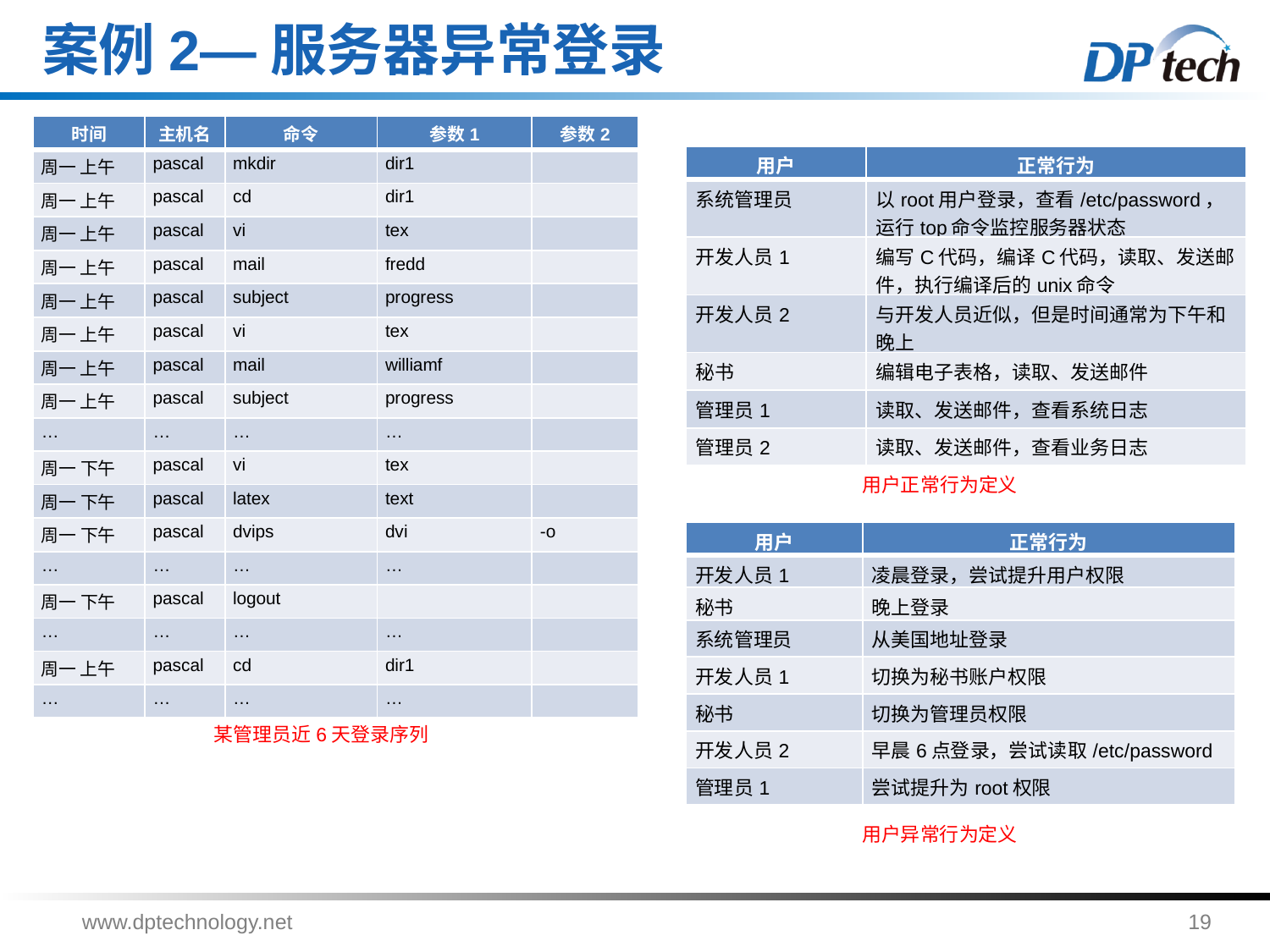

案例2—服务器异常登录
| 时间 | 主机名 | 命令 | 参数1 | 参数2 |
| --- | --- | --- | --- | --- |
| 周一 上午 | pascal | mkdir | dir1 |  |
| 周一 上午 | pascal | cd | dir1 |  |
| 周一 上午 | pascal | vi | tex |  |
| 周一 上午 | pascal | mail | fredd |  |
| 周一 上午 | pascal | subject | progress |  |
| 周一 上午 | pascal | vi | tex |  |
| 周一 上午 | pascal | mail | williamf |  |
| 周一 上午 | pascal | subject | progress |  |
| … | … | … | … |  |
| 周一 下午 | pascal | vi | tex |  |
| 周一 下午 | pascal | latex | text |  |
| 周一 下午 | pascal | dvips | dvi | -o |
| … | … | … | … |  |
| 周一 下午 | pascal | logout |  |  |
| … | … | … | … |  |
| 周一 上午 | pascal | cd | dir1 |  |
| … | … | … | … |  |
| 用户 | 正常行为 |
| --- | --- |
| 系统管理员 | 以root用户登录，查看/etc/password，运行top命令监控服务器状态 |
| 开发人员1 | 编写C代码，编译C代码，读取、发送邮件，执行编译后的unix命令 |
| 开发人员2 | 与开发人员近似，但是时间通常为下午和晚上 |
| 秘书 | 编辑电子表格，读取、发送邮件 |
| 管理员1 | 读取、发送邮件，查看系统日志 |
| 管理员2 | 读取、发送邮件，查看业务日志 |
用户正常行为定义
| 用户 | 正常行为 |
| --- | --- |
| 开发人员1 | 凌晨登录，尝试提升用户权限 |
| 秘书 | 晚上登录 |
| 系统管理员 | 从美国地址登录 |
| 开发人员1 | 切换为秘书账户权限 |
| 秘书 | 切换为管理员权限 |
| 开发人员2 | 早晨6点登录，尝试读取/etc/password |
| 管理员1 | 尝试提升为root权限 |
某管理员近6天登录序列
用户异常行为定义